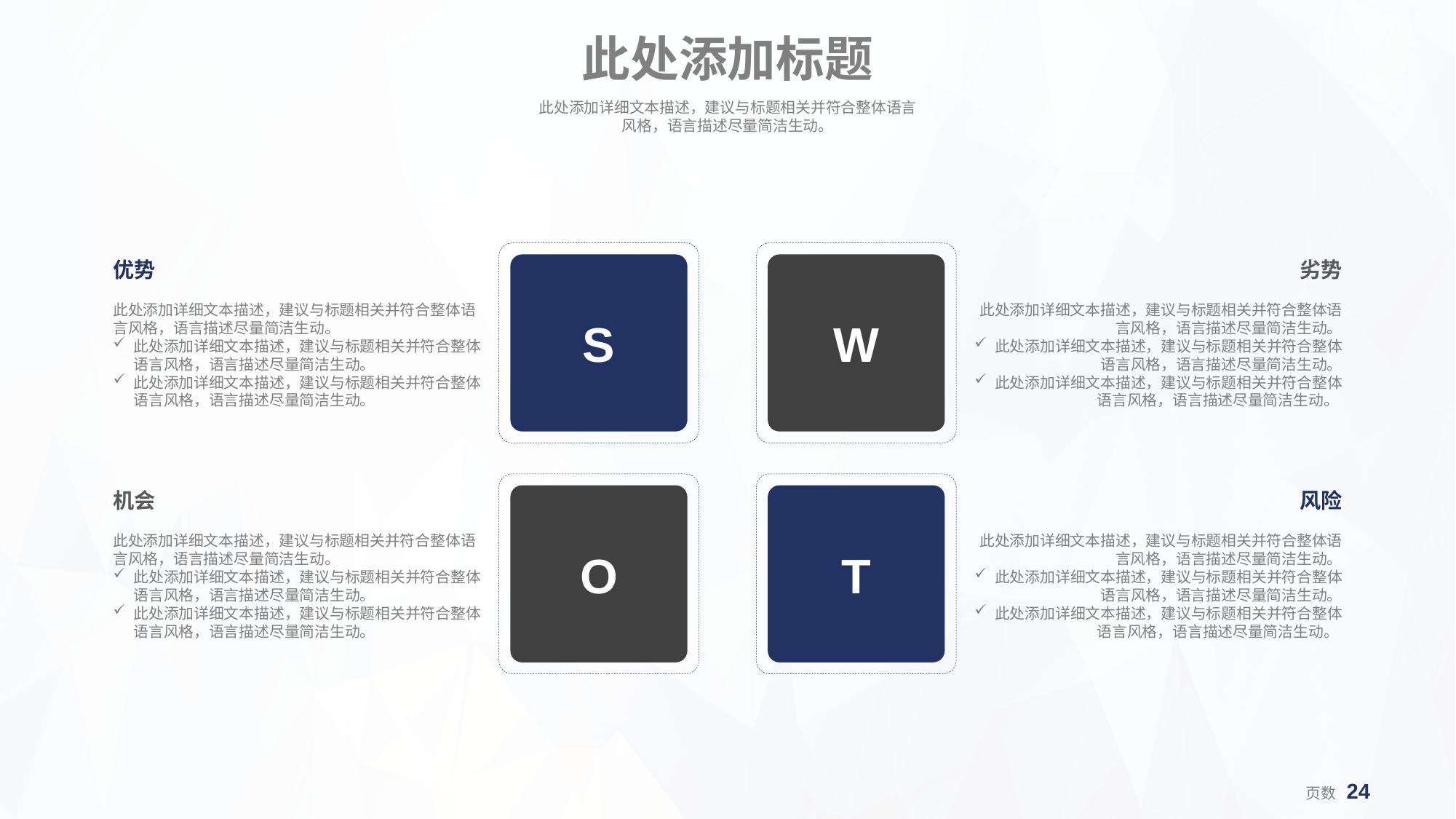

此处添加标题
此处添加详细文本描述，建议与标题相关并符合整体语言风格，语言描述尽量简洁生动。

优势

此处添加详细文本描述，建议与标题相关并符合整体语言风格，语言描述尽量简洁生动。
此处添加详细文本描述，建议与标题相关并符合整体语言风格，语言描述尽量简洁生动。
此处添加详细文本描述，建议与标题相关并符合整体语言风格，语言描述尽量简洁生动。
劣势

此处添加详细文本描述，建议与标题相关并符合整体语言风格，语言描述尽量简洁生动。
此处添加详细文本描述，建议与标题相关并符合整体语言风格，语言描述尽量简洁生动。
此处添加详细文本描述，建议与标题相关并符合整体语言风格，语言描述尽量简洁生动。
S
W

机会

此处添加详细文本描述，建议与标题相关并符合整体语言风格，语言描述尽量简洁生动。
此处添加详细文本描述，建议与标题相关并符合整体语言风格，语言描述尽量简洁生动。
此处添加详细文本描述，建议与标题相关并符合整体语言风格，语言描述尽量简洁生动。
风险

此处添加详细文本描述，建议与标题相关并符合整体语言风格，语言描述尽量简洁生动。
此处添加详细文本描述，建议与标题相关并符合整体语言风格，语言描述尽量简洁生动。
此处添加详细文本描述，建议与标题相关并符合整体语言风格，语言描述尽量简洁生动。
O
T
           页数  24